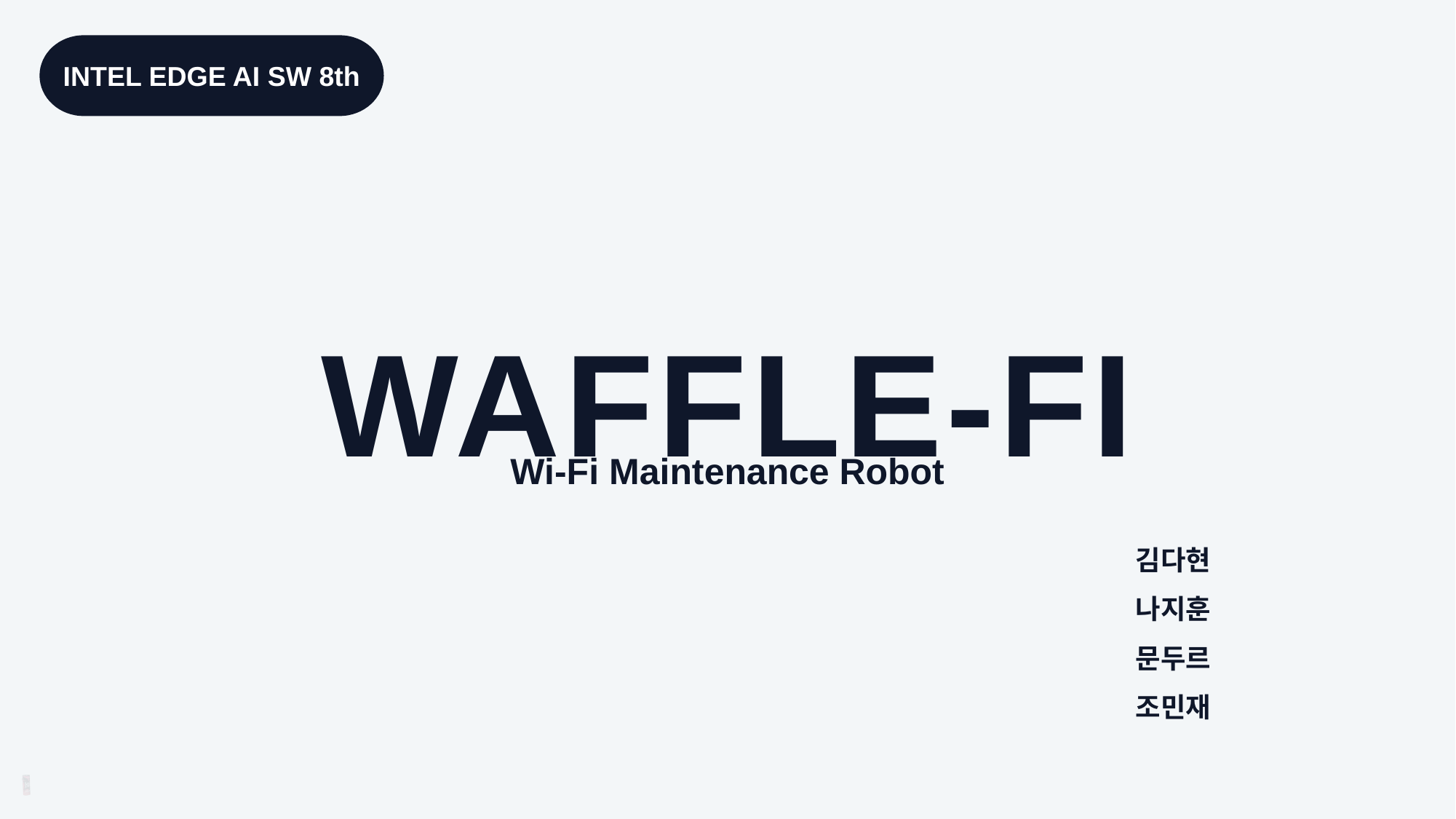

INTEL EDGE AI SW 8th
WAFFLE-FI
Wi-Fi Maintenance Robot
김다현
나지훈
문두르
조민재